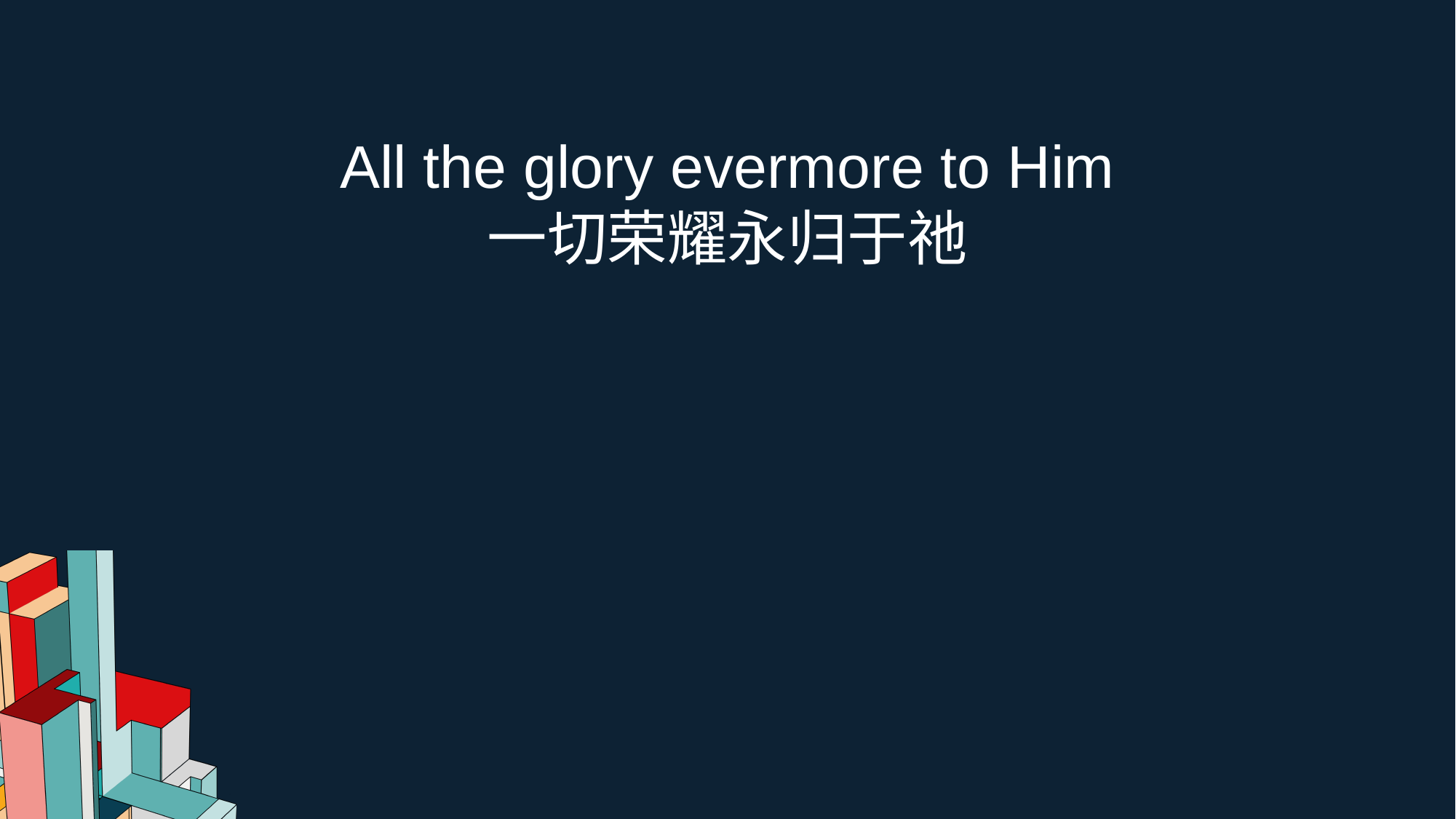

All the glory evermore to Him
一切荣耀永归于祂